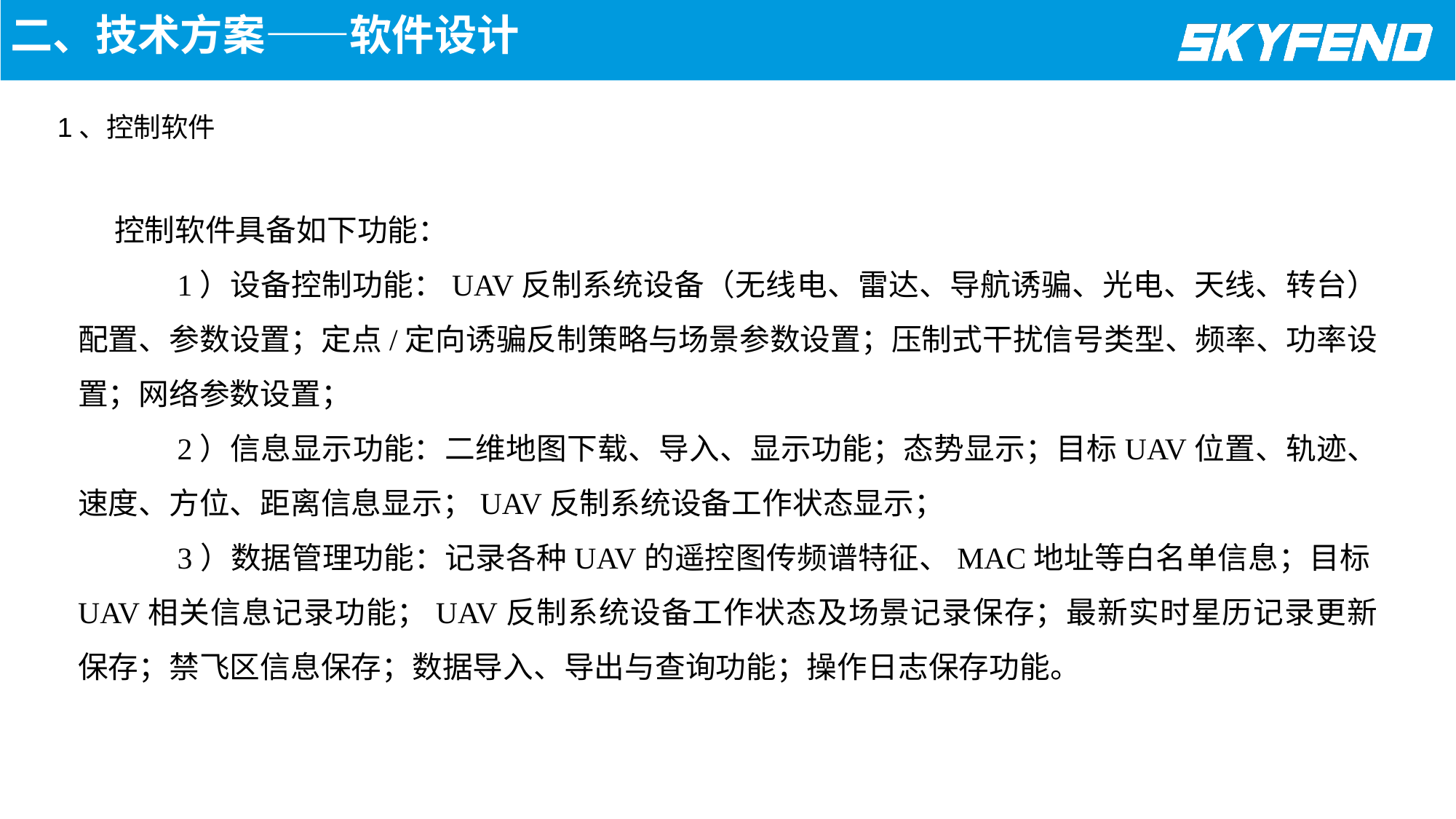

二、技术方案——软件设计
1、控制软件
控制软件具备如下功能：
        1）设备控制功能：UAV反制系统设备（无线电、雷达、导航诱骗、光电、天线、转台）配置、参数设置；定点/定向诱骗反制策略与场景参数设置；压制式干扰信号类型、频率、功率设置；网络参数设置；
        2）信息显示功能：二维地图下载、导入、显示功能；态势显示；目标UAV位置、轨迹、速度、方位、距离信息显示；UAV反制系统设备工作状态显示；
        3）数据管理功能：记录各种UAV的遥控图传频谱特征、MAC地址等白名单信息；目标UAV相关信息记录功能；UAV反制系统设备工作状态及场景记录保存；最新实时星历记录更新保存；禁飞区信息保存；数据导入、导出与查询功能；操作日志保存功能。